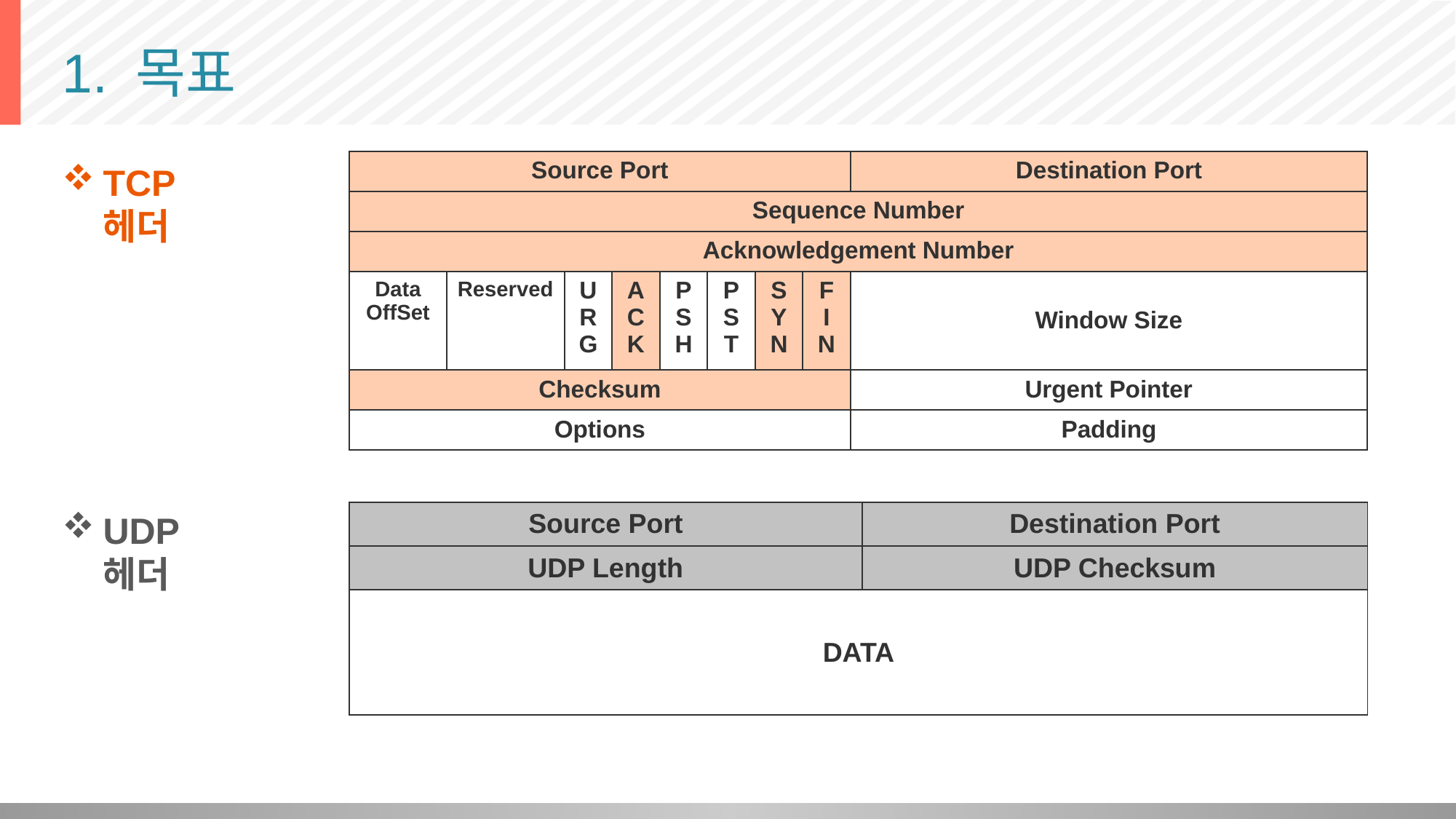

# 1. 목표
| Source Port |  |  |  |  |  |  |  | Destination Port |
| --- | --- | --- | --- | --- | --- | --- | --- | --- |
| Sequence Number |  |  |  |  |  |  |  |  |
| Acknowledgement Number |  |  |  |  |  |  |  |  |
| Data OffSet | Reserved | U R G | A C K | P S H | P S T | S Y N | F I N | Window Size |
| Checksum |  |  |  |  |  |  |  | Urgent Pointer |
| Options |  |  |  |  |  |  |  | Padding |
TCP 헤더
UDP 헤더
| Source Port | Destination Port |
| --- | --- |
| UDP Length | UDP Checksum |
| DATA |  |